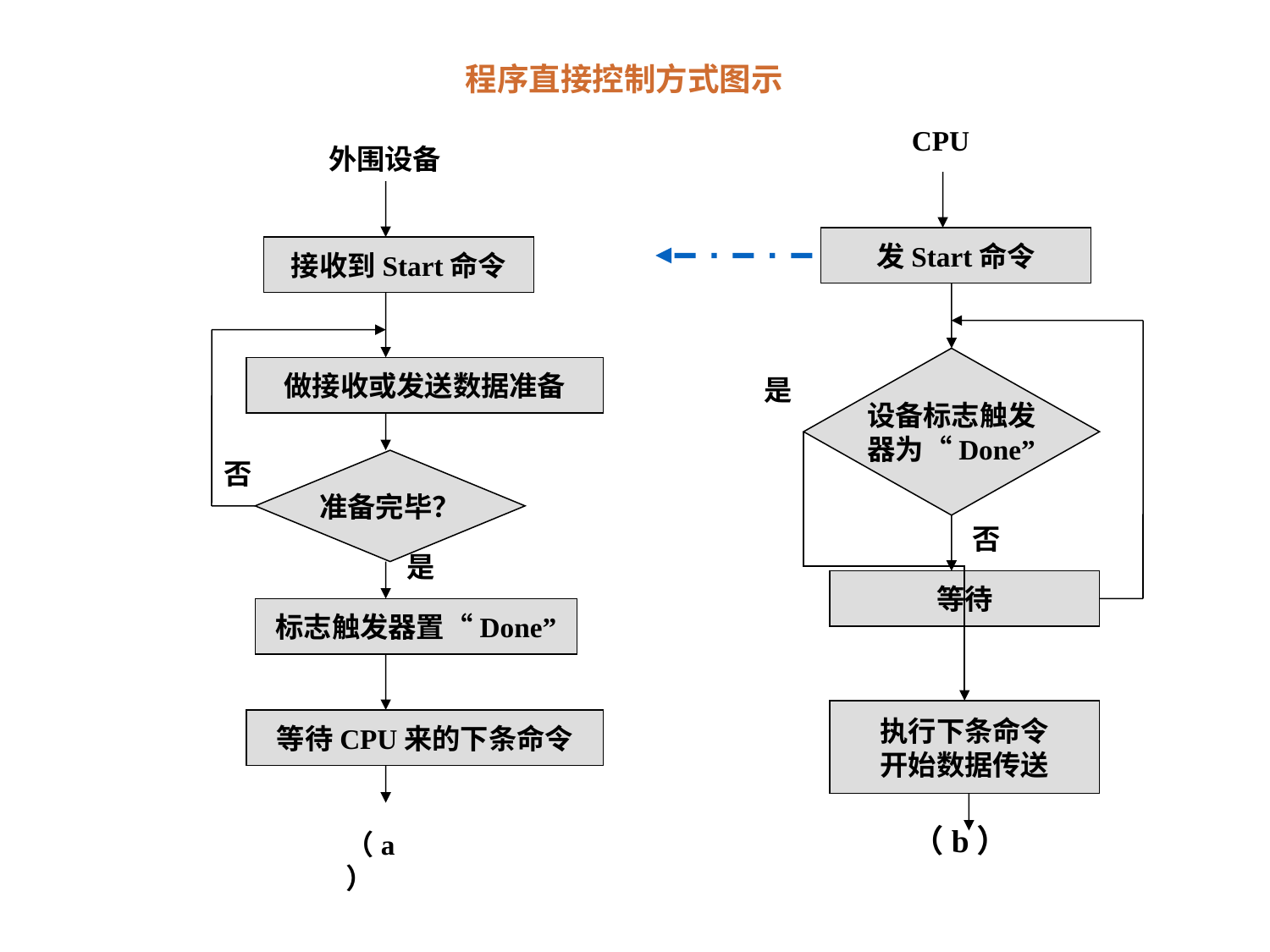

程序直接控制方式图示
CPU
外围设备

发Start命令
接收到Start命令

设备标志触发
器为“Done”
做接收或发送数据准备
是

否
准备完毕？

否
是

等待
标志触发器置“Done”

执行下条命令
开始数据传送
等待CPU来的下条命令

（a）
（b）